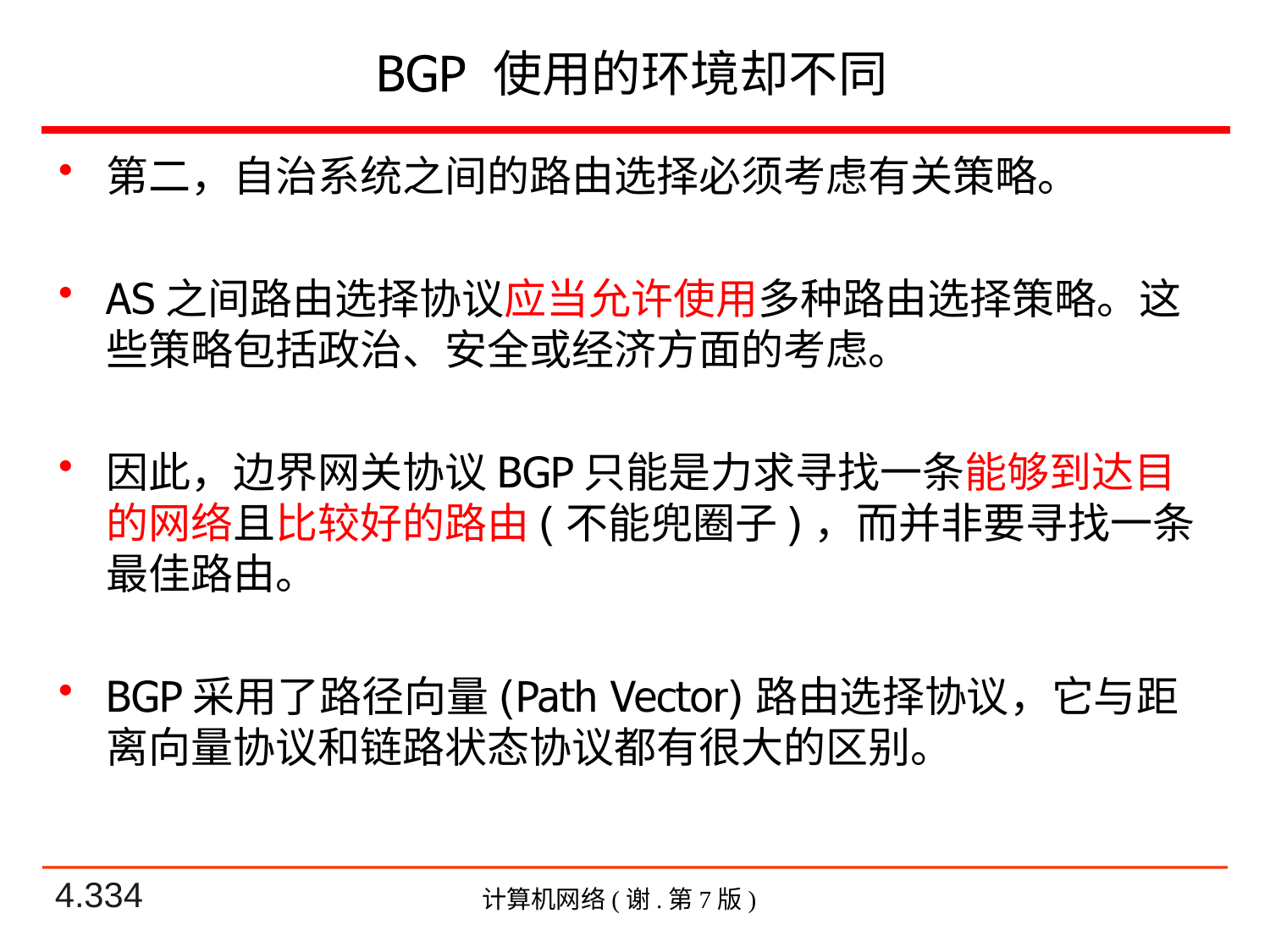

# BGP 使用的环境却不同
第二，自治系统之间的路由选择必须考虑有关策略。

AS之间路由选择协议应当允许使用多种路由选择策略。这些策略包括政治、安全或经济方面的考虑。

因此，边界网关协议BGP只能是力求寻找一条能够到达目的网络且比较好的路由(不能兜圈子)，而并非要寻找一条最佳路由。

BGP采用了路径向量(Path Vector)路由选择协议，它与距离向量协议和链路状态协议都有很大的区别。